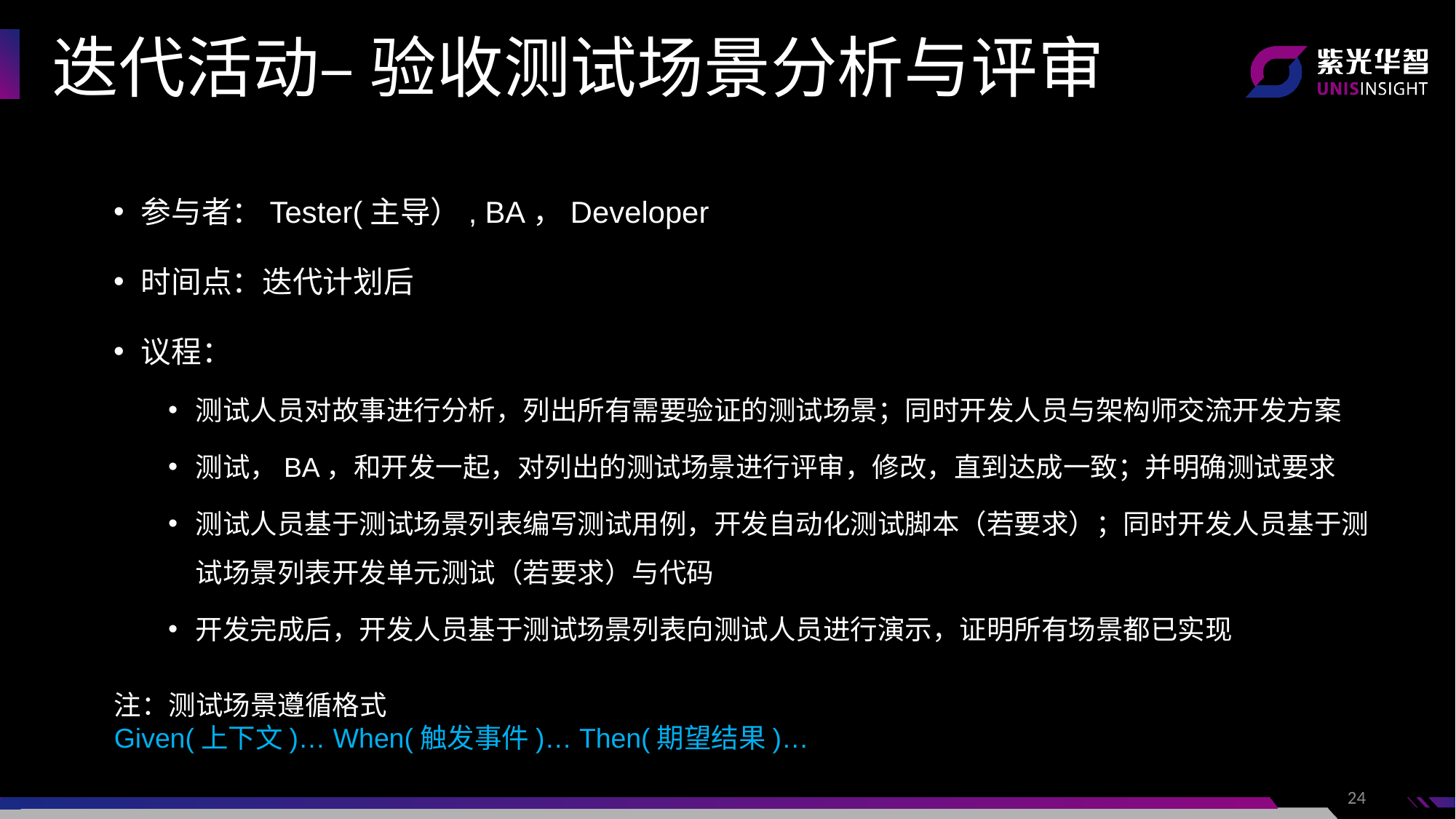

迭代活动– 验收测试场景分析与评审
参与者：Tester(主导）, BA，Developer
时间点：迭代计划后
议程：
测试人员对故事进行分析，列出所有需要验证的测试场景；同时开发人员与架构师交流开发方案
测试，BA，和开发一起，对列出的测试场景进行评审，修改，直到达成一致；并明确测试要求
测试人员基于测试场景列表编写测试用例，开发自动化测试脚本（若要求）；同时开发人员基于测试场景列表开发单元测试（若要求）与代码
开发完成后，开发人员基于测试场景列表向测试人员进行演示，证明所有场景都已实现
注：测试场景遵循格式
Given(上下文)… When(触发事件)… Then(期望结果)…